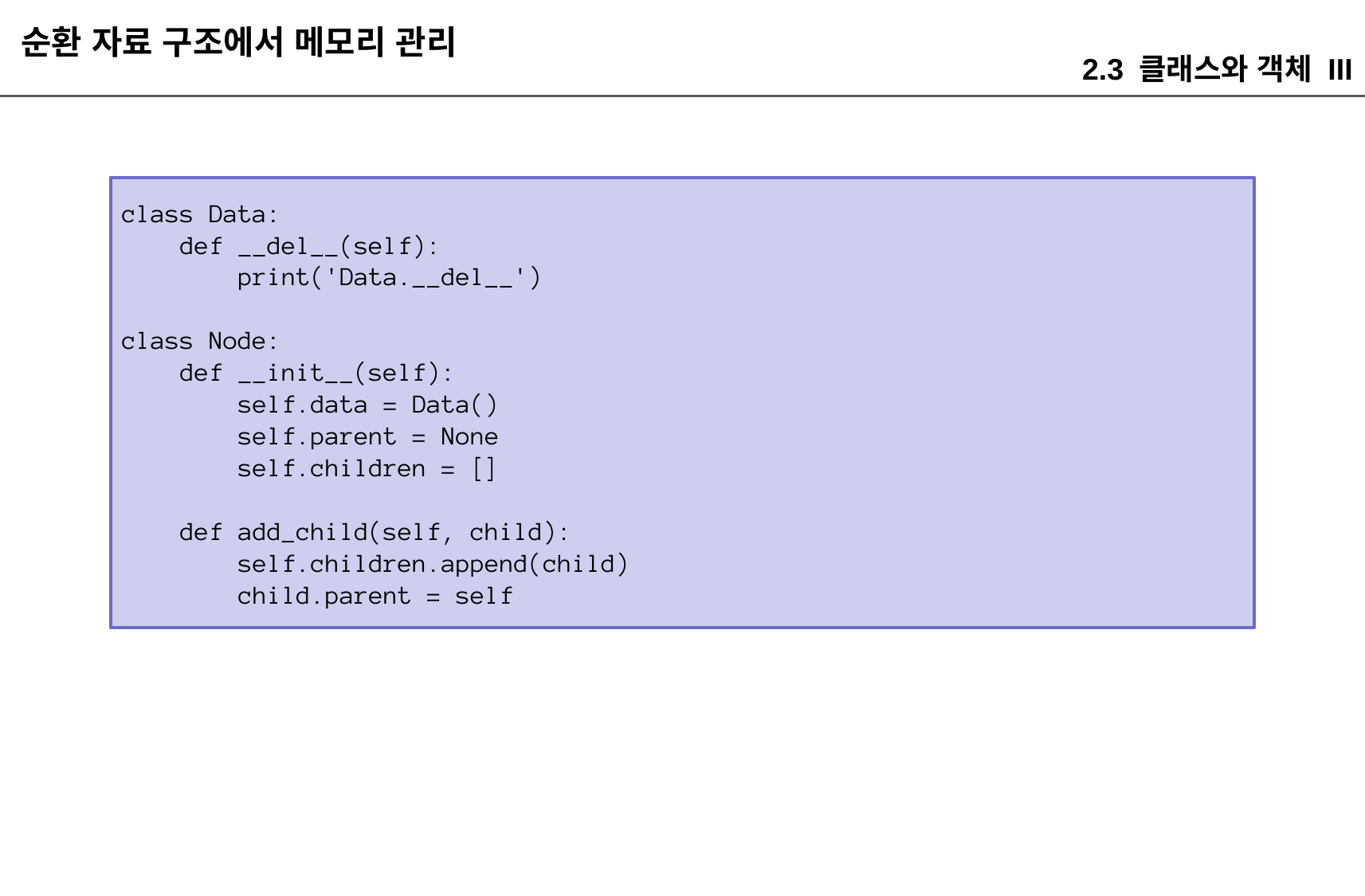

순환 자료 구조에서 메모리 관리
2.3 클래스와 객체 III
class Data:
    def __del__(self):
        print('Data.__del__')

class Node:
    def __init__(self):
        self.data = Data()
        self.parent = None
        self.children = []

    def add_child(self, child):
        self.children.append(child)
        child.parent = self